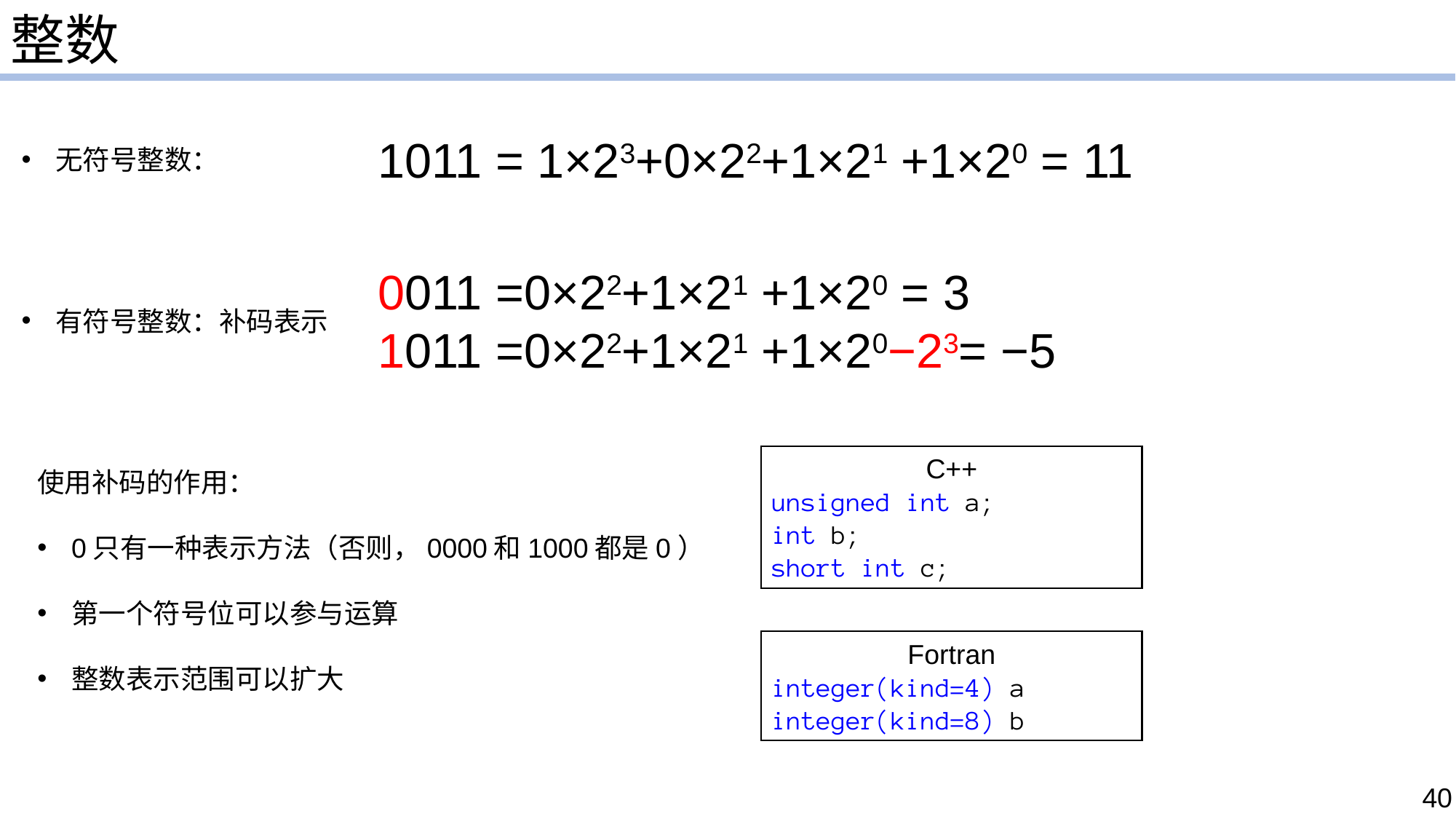

整数
1011 = 1×23+0×22+1×21 +1×20 = 11
无符号整数：
0011 =0×22+1×21 +1×20 = 3
1011 =0×22+1×21 +1×20−23= −5
有符号整数：补码表示
C++
unsigned int a;
int b;
short int c;
使用补码的作用：

0只有一种表示方法（否则，0000和1000都是0）

第一个符号位可以参与运算

整数表示范围可以扩大
Fortran
integer(kind=4) a
integer(kind=8) b
40